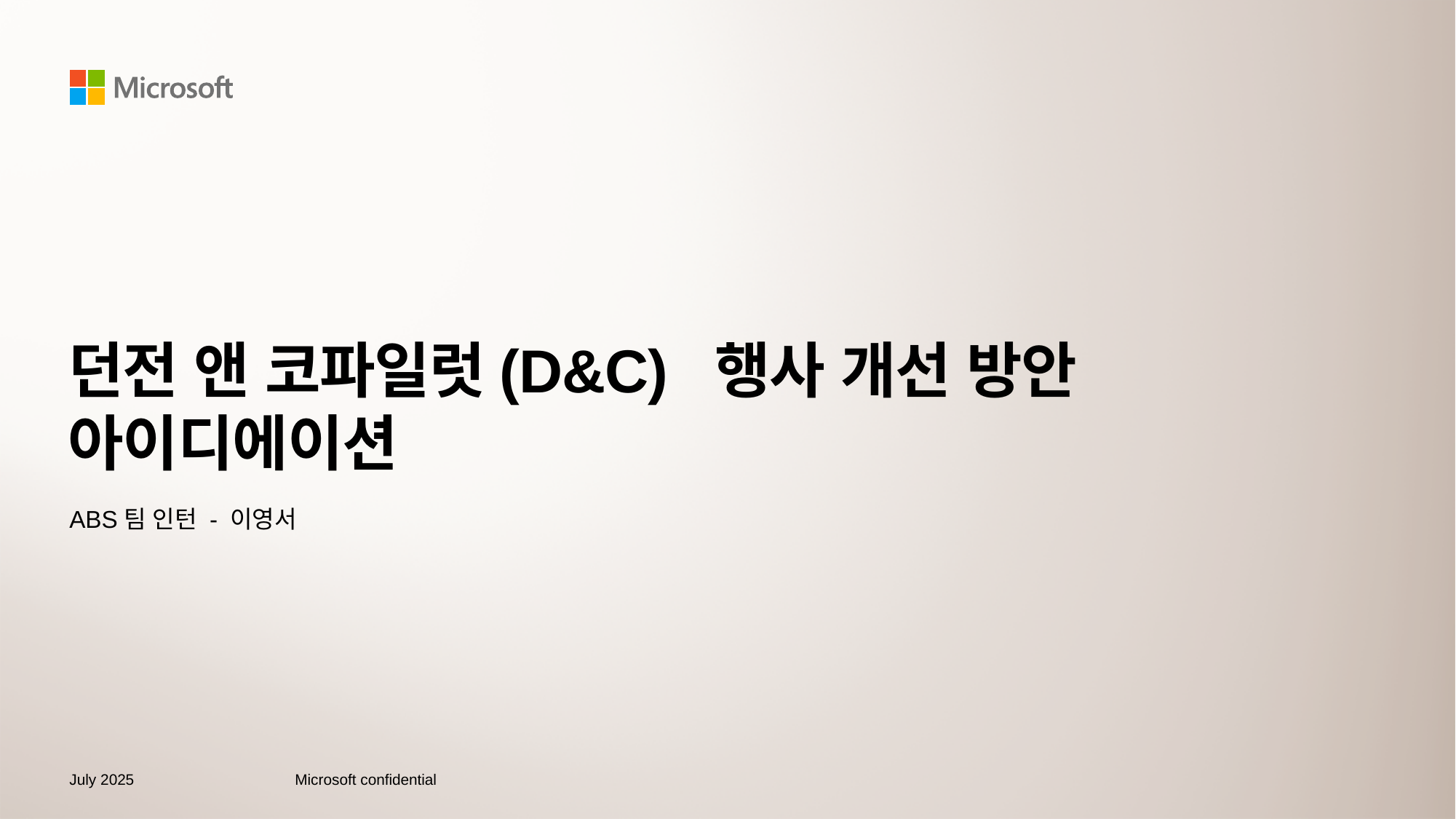

# 던전 앤 코파일럿(D&C)  행사 개선 방안 아이디에이션
ABS팀 인턴 - 이영서
July 2025
Microsoft confidential